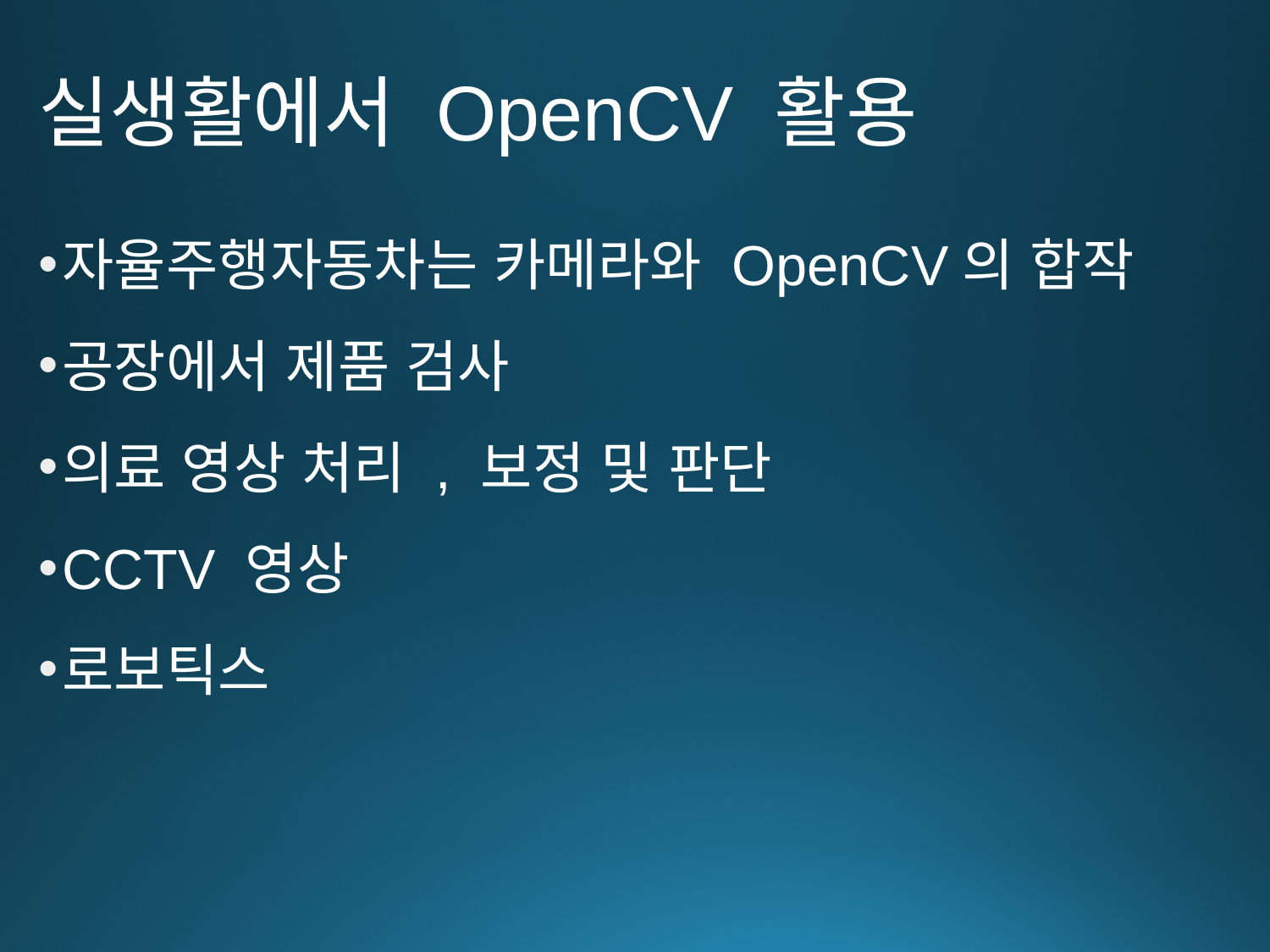

# 실생활에서 OpenCV 활용
자율주행자동차는 카메라와 OpenCV의 합작
공장에서 제품 검사
의료 영상 처리 , 보정 및 판단
CCTV 영상
로보틱스